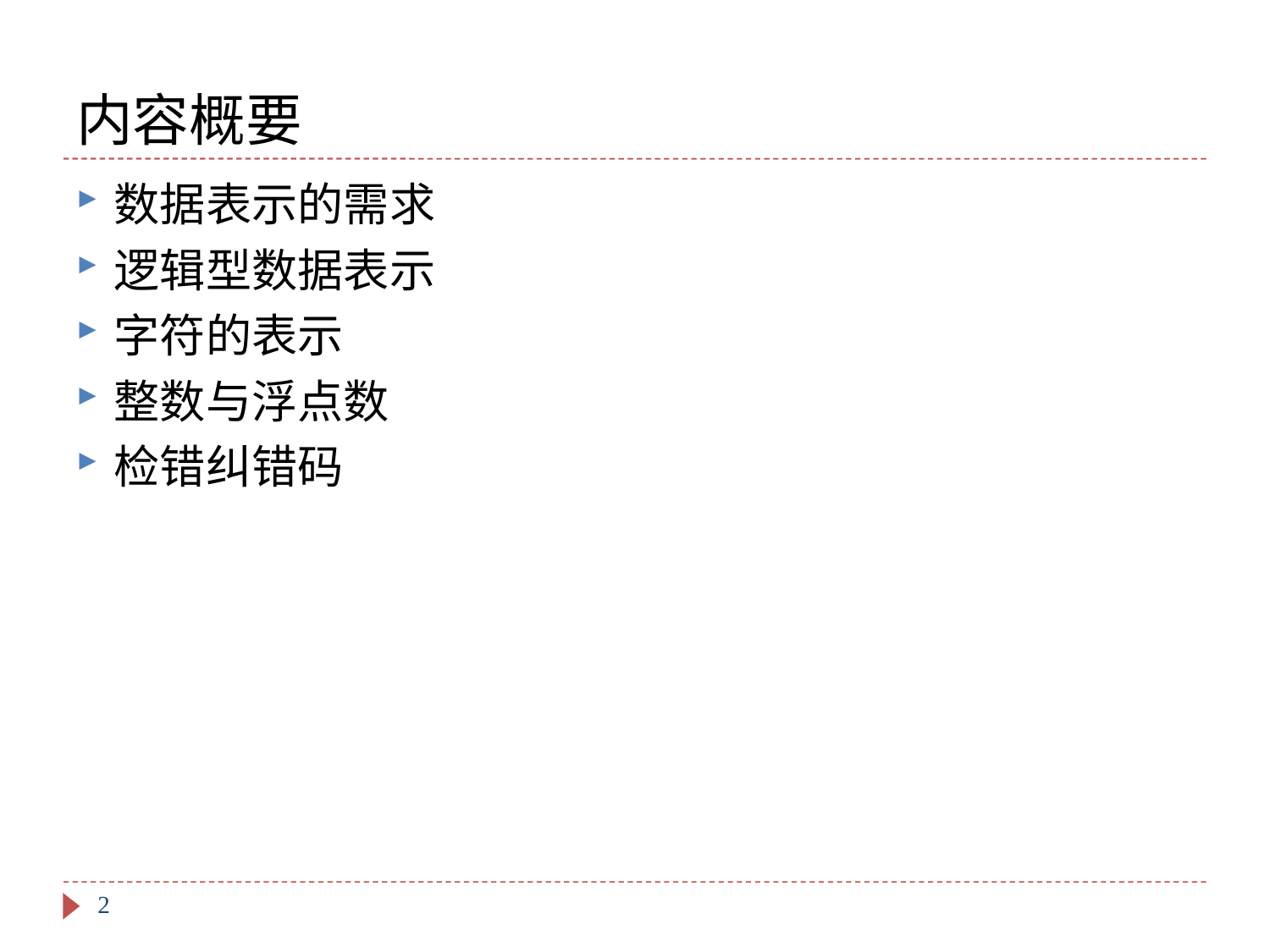

# 内容概要
数据表示的需求
逻辑型数据表示
字符的表示
整数与浮点数
检错纠错码
2